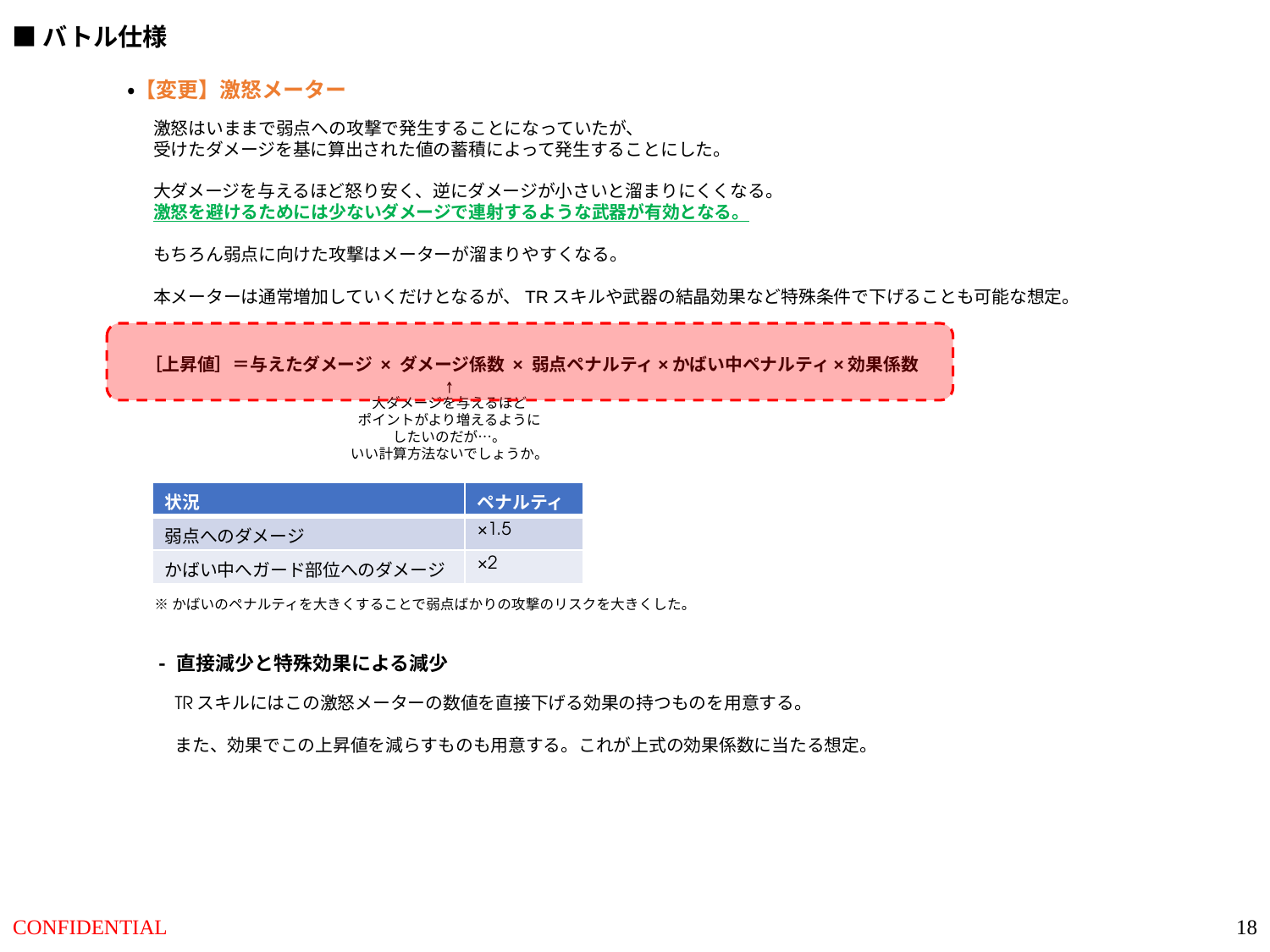

■バトル仕様
・【変更】激怒メーター
激怒はいままで弱点への攻撃で発生することになっていたが、
受けたダメージを基に算出された値の蓄積によって発生することにした。

大ダメージを与えるほど怒り安く、逆にダメージが小さいと溜まりにくくなる。
激怒を避けるためには少ないダメージで連射するような武器が有効となる。

もちろん弱点に向けた攻撃はメーターが溜まりやすくなる。

本メーターは通常増加していくだけとなるが、TRスキルや武器の結晶効果など特殊条件で下げることも可能な想定。

［上昇値］＝与えたダメージ × ダメージ係数 × 弱点ペナルティ×かばい中ペナルティ×効果係数
↑
大ダメージを与えるほど
ポイントがより増えるように
したいのだが…。
いい計算方法ないでしょうか。
| 状況 | ペナルティ |
| --- | --- |
| 弱点へのダメージ | ×1.5 |
| かばい中へガード部位へのダメージ | ×2 |
※かばいのペナルティを大きくすることで弱点ばかりの攻撃のリスクを大きくした。
- 直接減少と特殊効果による減少
TRスキルにはこの激怒メーターの数値を直接下げる効果の持つものを用意する。

また、効果でこの上昇値を減らすものも用意する。これが上式の効果係数に当たる想定。
18
CONFIDENTIAL